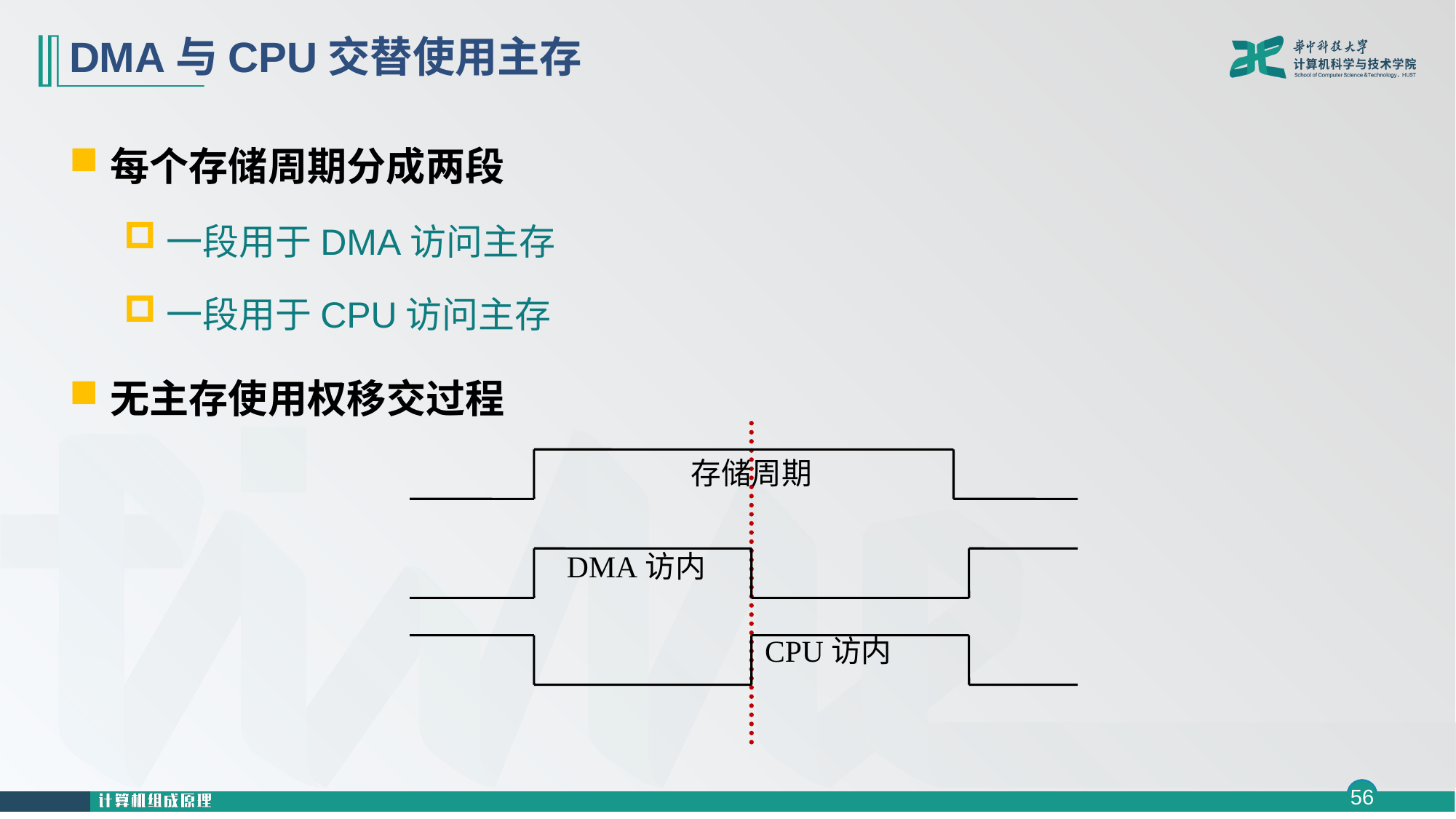

# DMA与CPU交替使用主存
每个存储周期分成两段
一段用于DMA访问主存
一段用于CPU访问主存
无主存使用权移交过程

存储周期

DMA访内

CPU访内